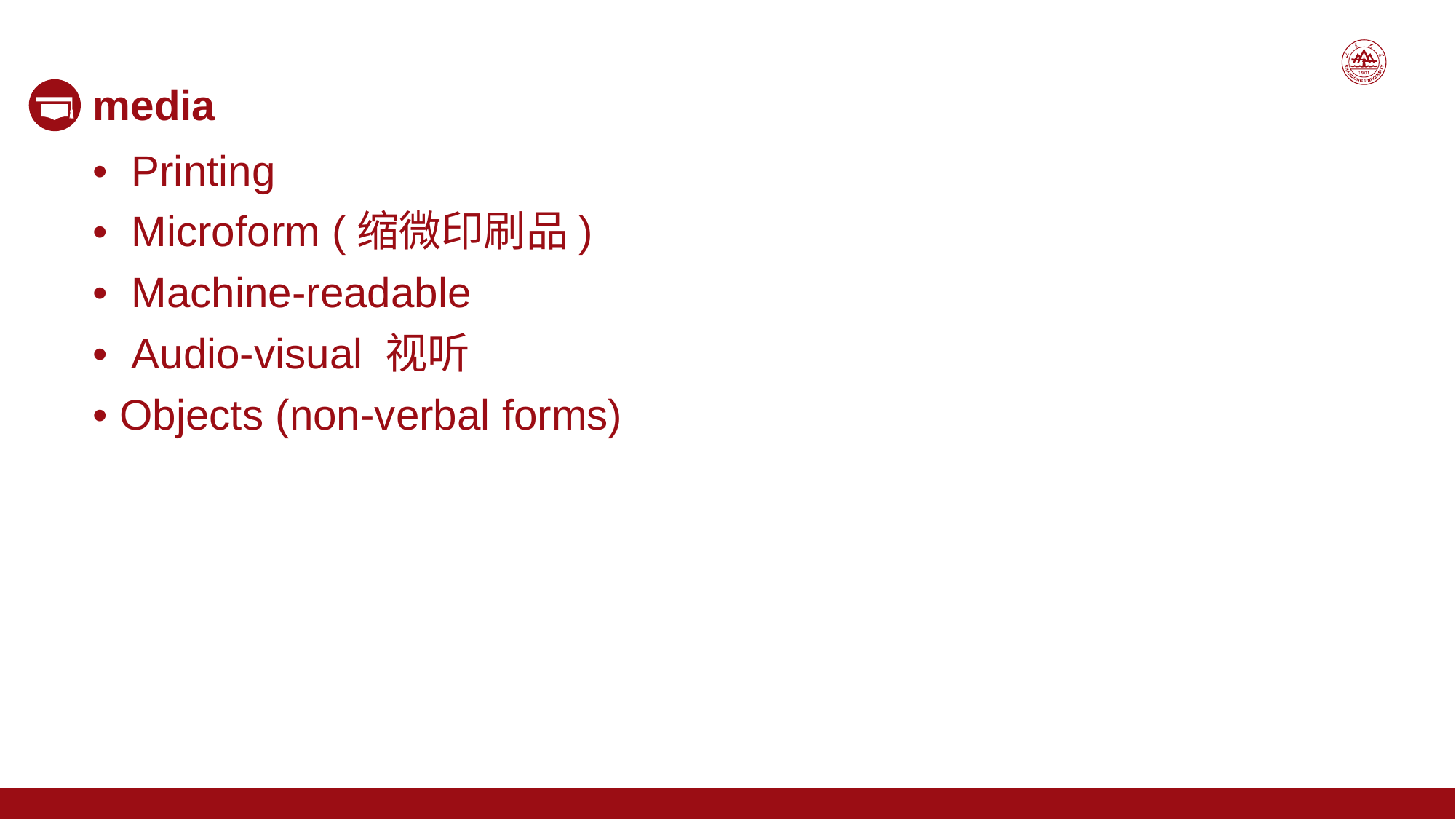

media
•  Printing
•  Microform (缩微印刷品)
•  Machine-readable
•  Audio-visual 视听
• Objects (non-verbal forms)